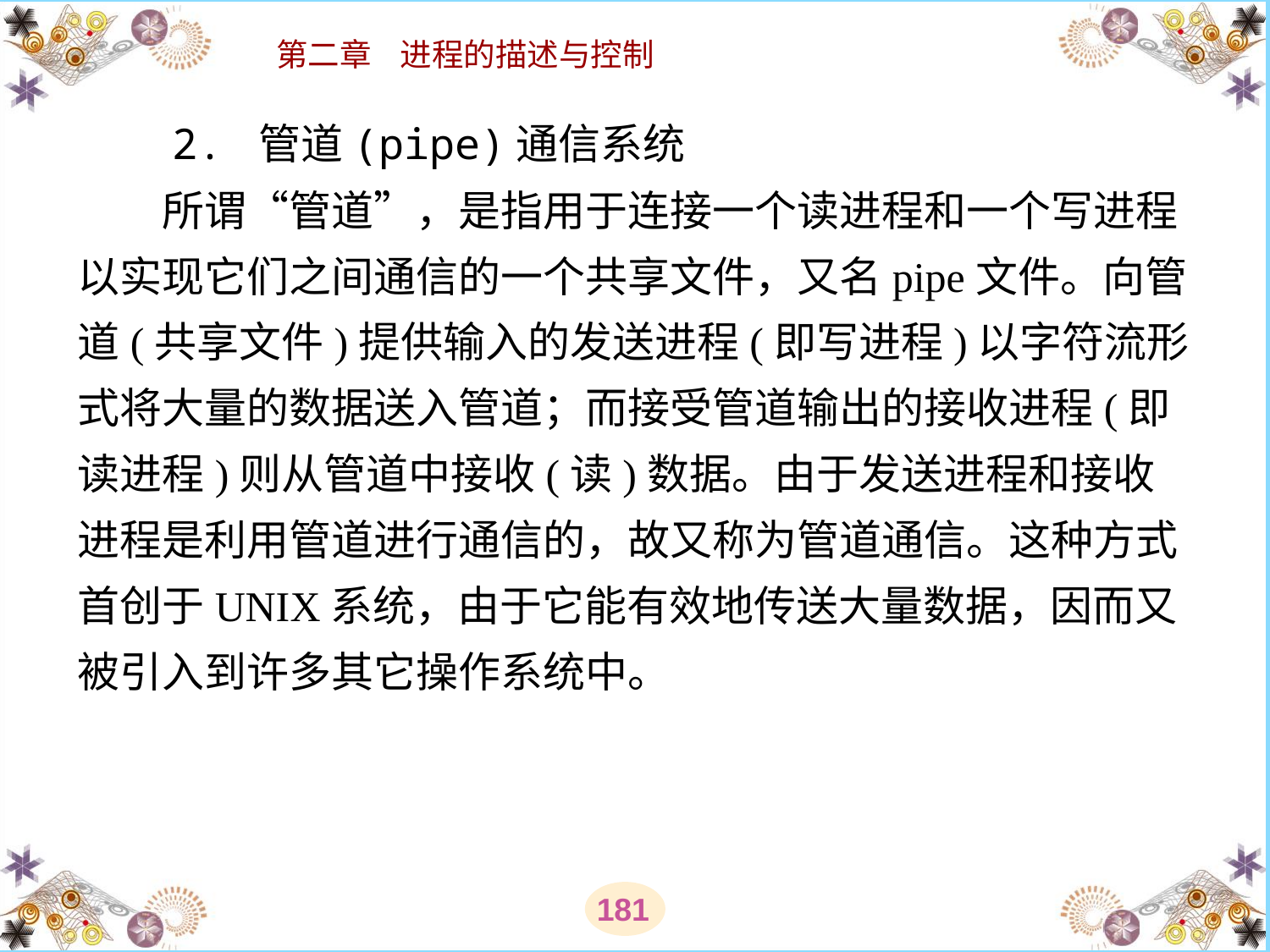

# 2. 管道(pipe)通信系统 　　所谓“管道”，是指用于连接一个读进程和一个写进程以实现它们之间通信的一个共享文件，又名pipe文件。向管道(共享文件)提供输入的发送进程(即写进程)以字符流形式将大量的数据送入管道；而接受管道输出的接收进程(即读进程)则从管道中接收(读)数据。由于发送进程和接收进程是利用管道进行通信的，故又称为管道通信。这种方式首创于UNIX系统，由于它能有效地传送大量数据，因而又被引入到许多其它操作系统中。